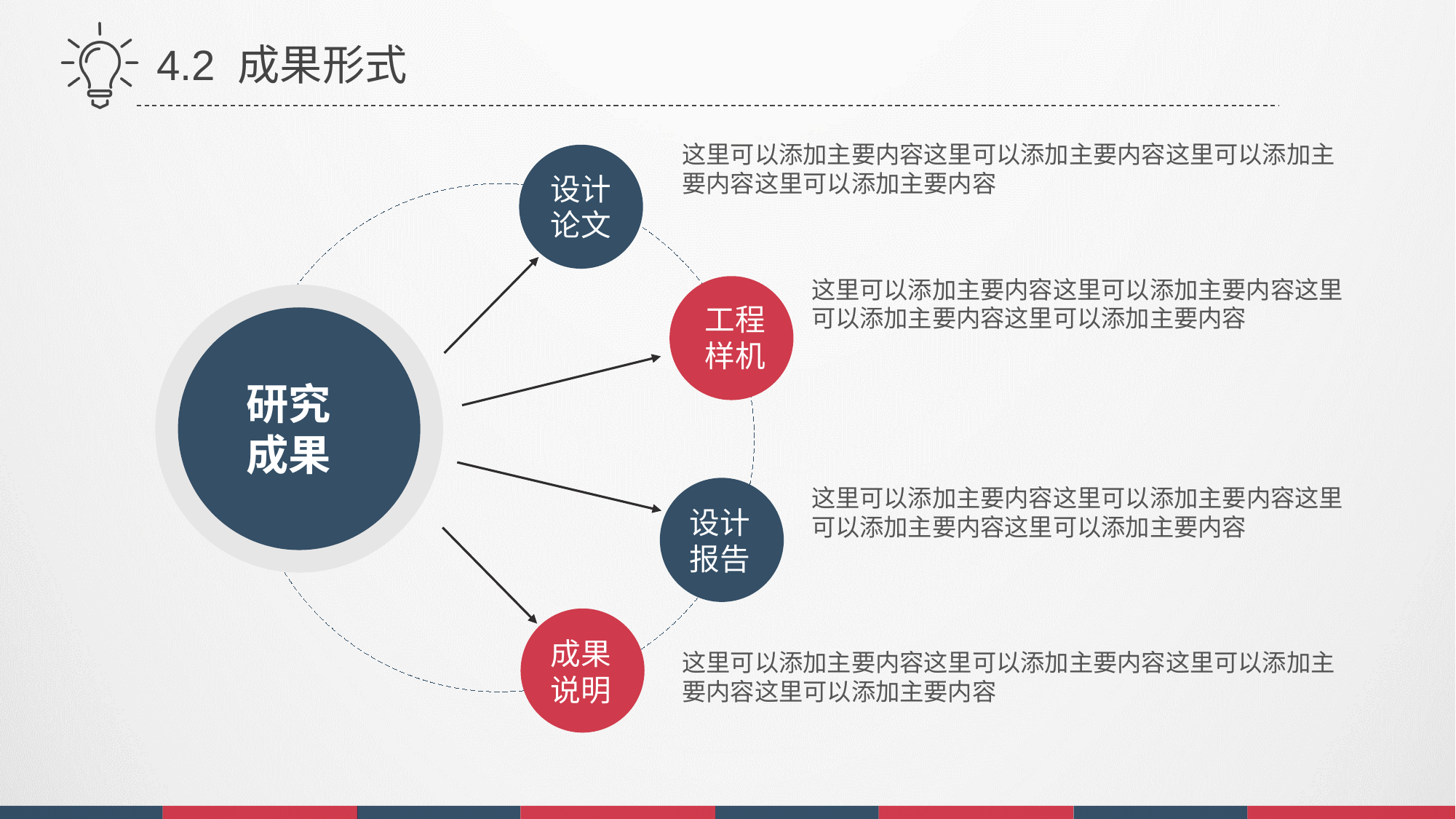

4.2 成果形式
这里可以添加主要内容这里可以添加主要内容这里可以添加主要内容这里可以添加主要内容

设计论文

这里可以添加主要内容这里可以添加主要内容这里可以添加主要内容这里可以添加主要内容

工程样机

研究成果

这里可以添加主要内容这里可以添加主要内容这里可以添加主要内容这里可以添加主要内容

设计报告

成果说明
这里可以添加主要内容这里可以添加主要内容这里可以添加主要内容这里可以添加主要内容